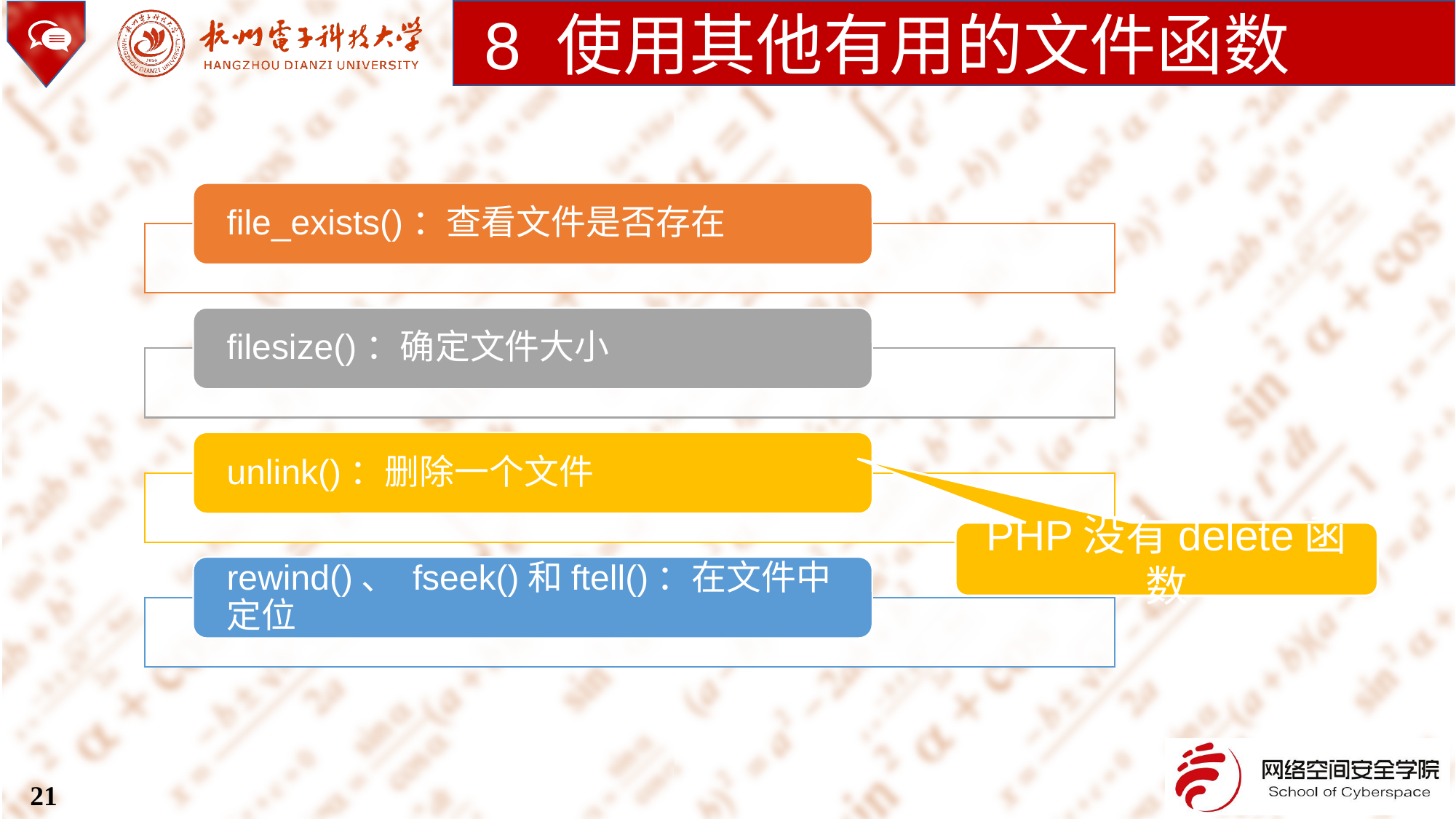

8 使用其他有用的文件函数
﻿file_exists()：查看文件是否存在
filesize()：确定文件大小
﻿unlink()：删除一个文件
rewind()、 fseek()和ftell()：在文件中定位
PHP没有delete函数
21